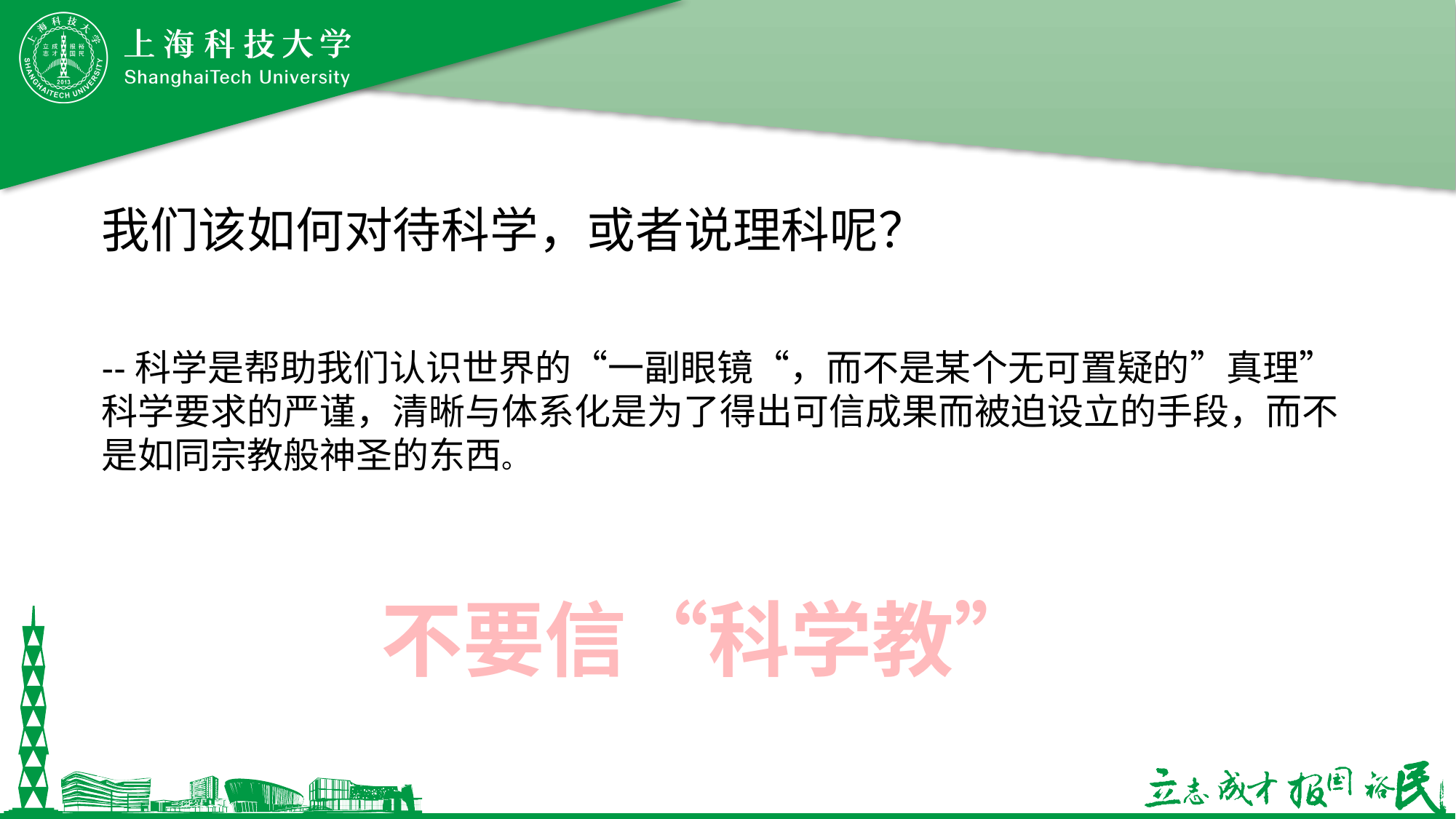

我们该如何对待科学，或者说理科呢？

--科学是帮助我们认识世界的“一副眼镜“，而不是某个无可置疑的”真理”
科学要求的严谨，清晰与体系化是为了得出可信成果而被迫设立的手段，而不是如同宗教般神圣的东西。
不要信“科学教”